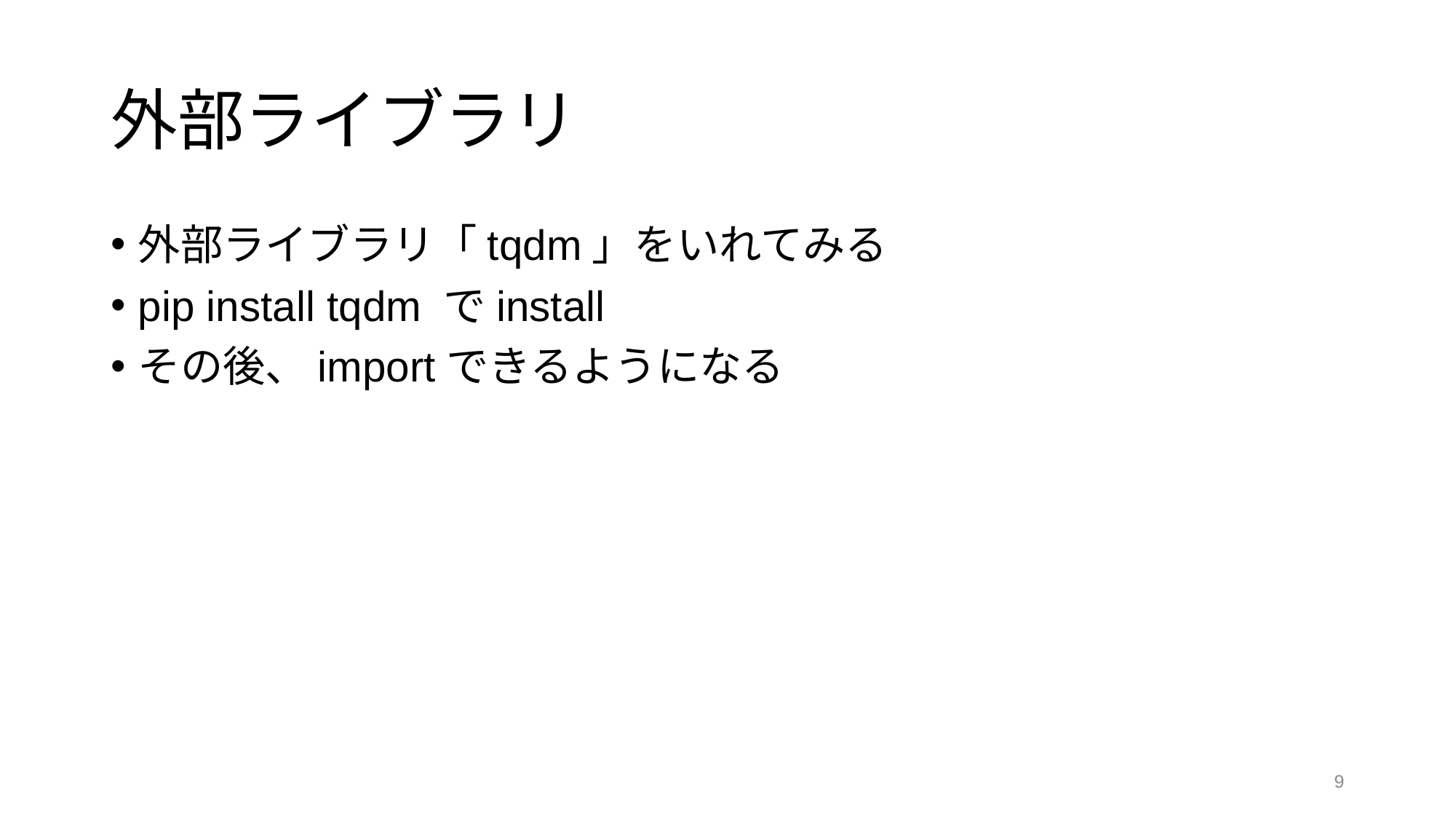

# 外部ライブラリ
外部ライブラリ「tqdm」をいれてみる
pip install tqdm でinstall
その後、importできるようになる
9